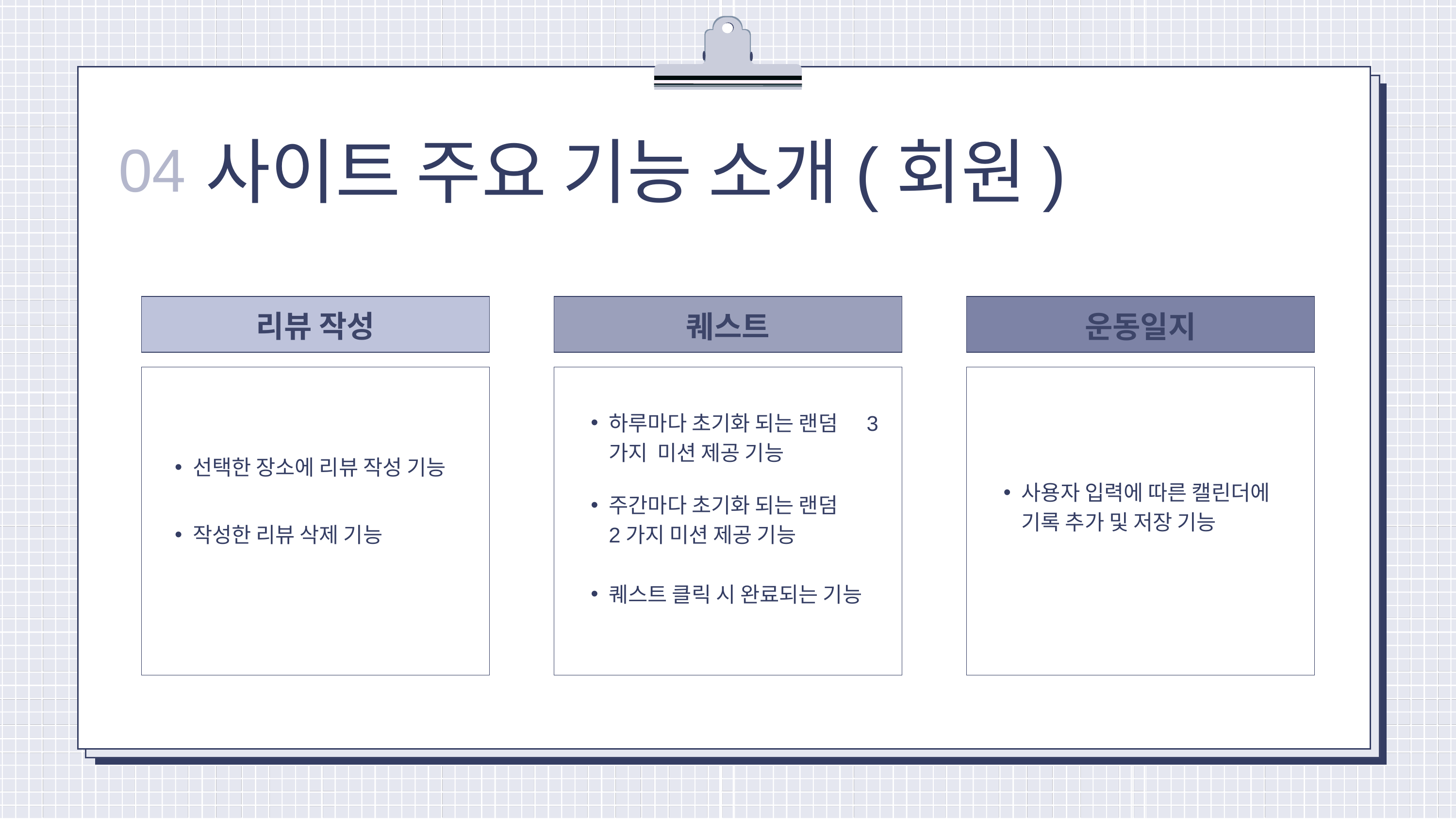

사이트 주요 기능 소개(회원)
04

리뷰 작성
퀘스트
운동일지

하루마다 초기화 되는 랜덤     3가지  미션 제공 기능
선택한 장소에 리뷰 작성 기능
사용자 입력에 따른 캘린더에 기록 추가 및 저장 기능
주간마다 초기화 되는 랜덤 2가지 미션 제공 기능
작성한 리뷰 삭제 기능
퀘스트 클릭 시 완료되는 기능